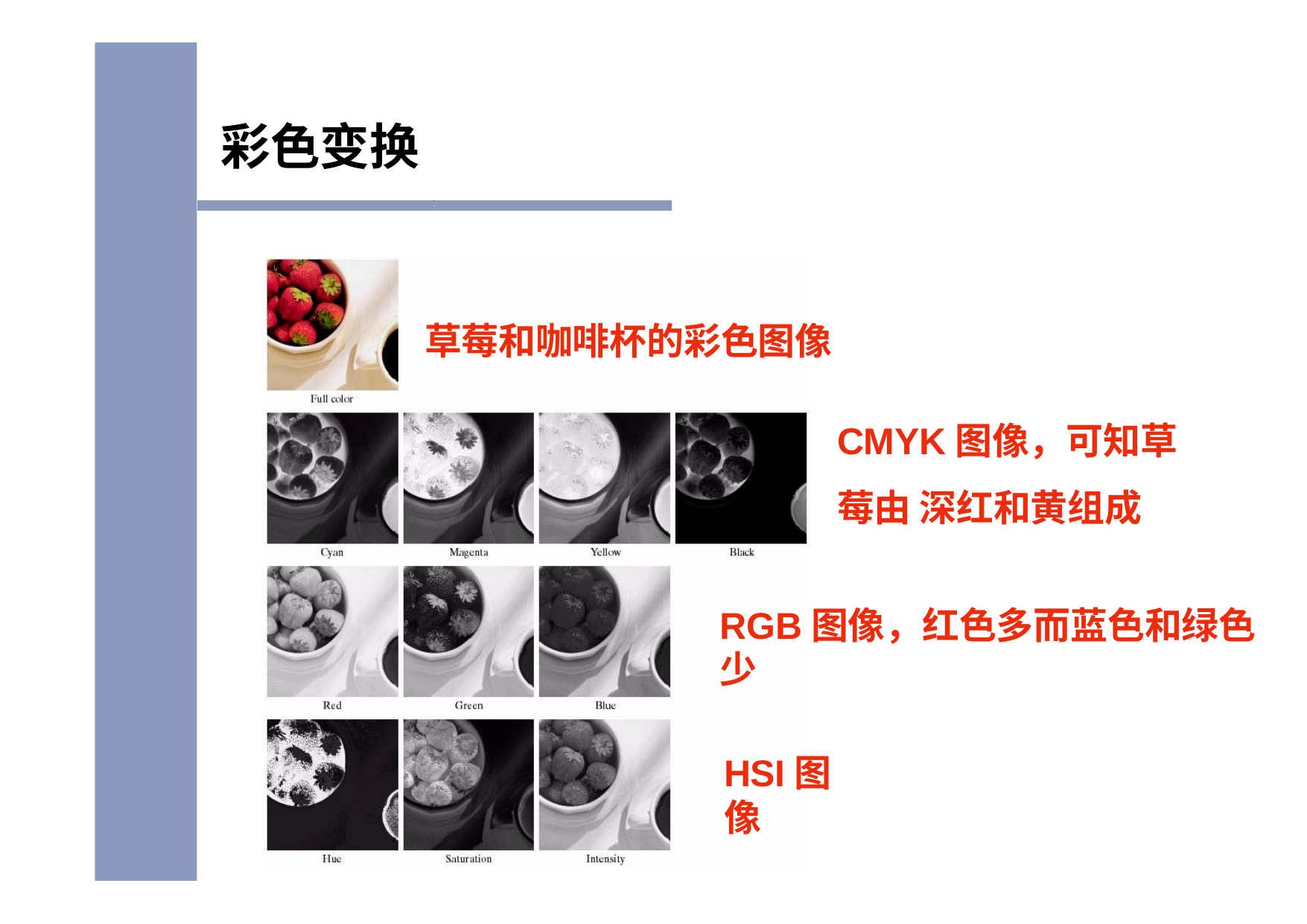

# 彩色变换

草莓和咖啡杯的彩色图像
CMYK图像，可知草莓由 深红和黄组成
RGB图像，红色多而蓝色和绿色少
HSI图像